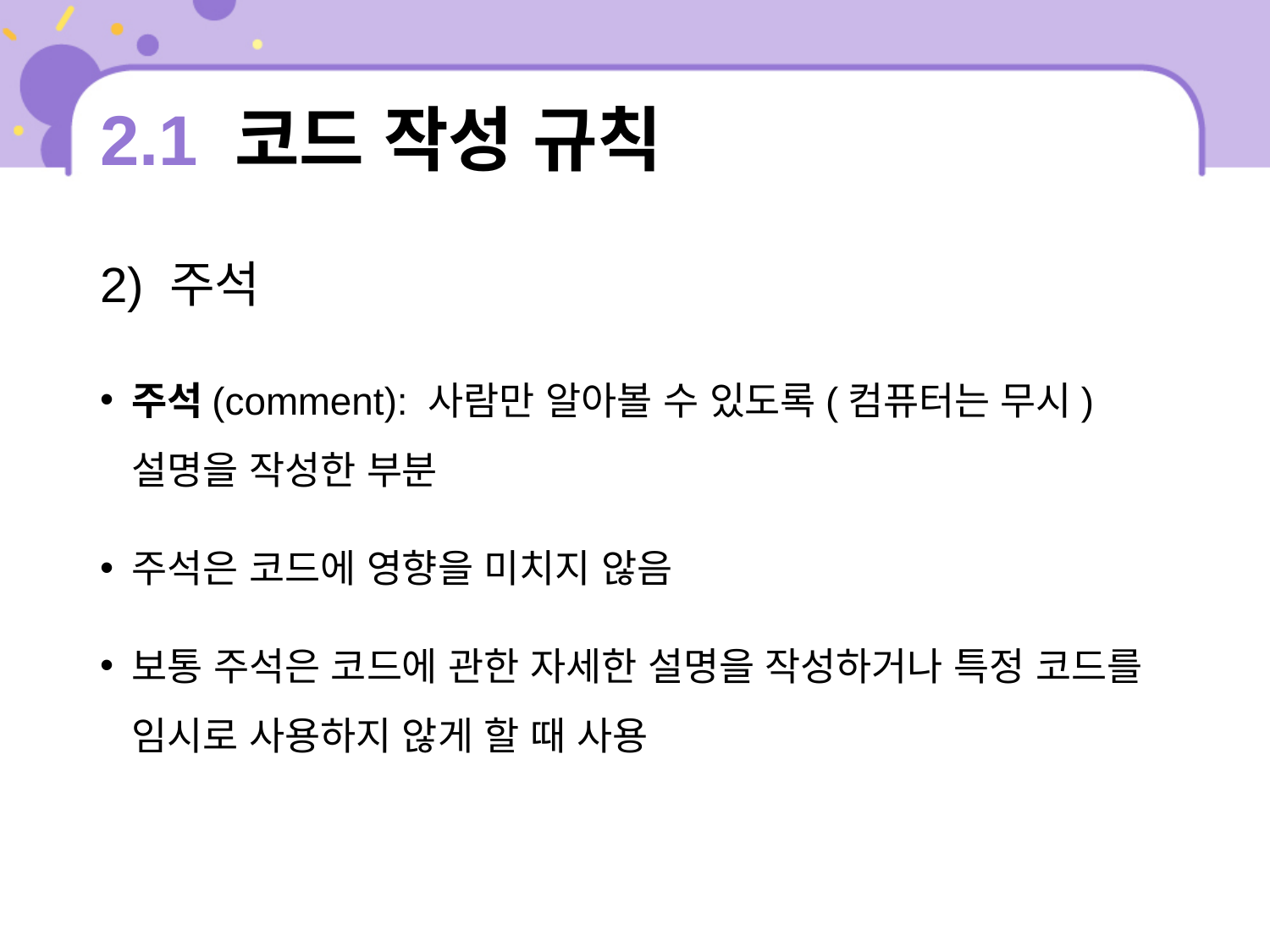

# 2.1 코드 작성 규칙
2) 주석
주석(comment): 사람만 알아볼 수 있도록(컴퓨터는 무시) 설명을 작성한 부분
주석은 코드에 영향을 미치지 않음
보통 주석은 코드에 관한 자세한 설명을 작성하거나 특정 코드를 임시로 사용하지 않게 할 때 사용